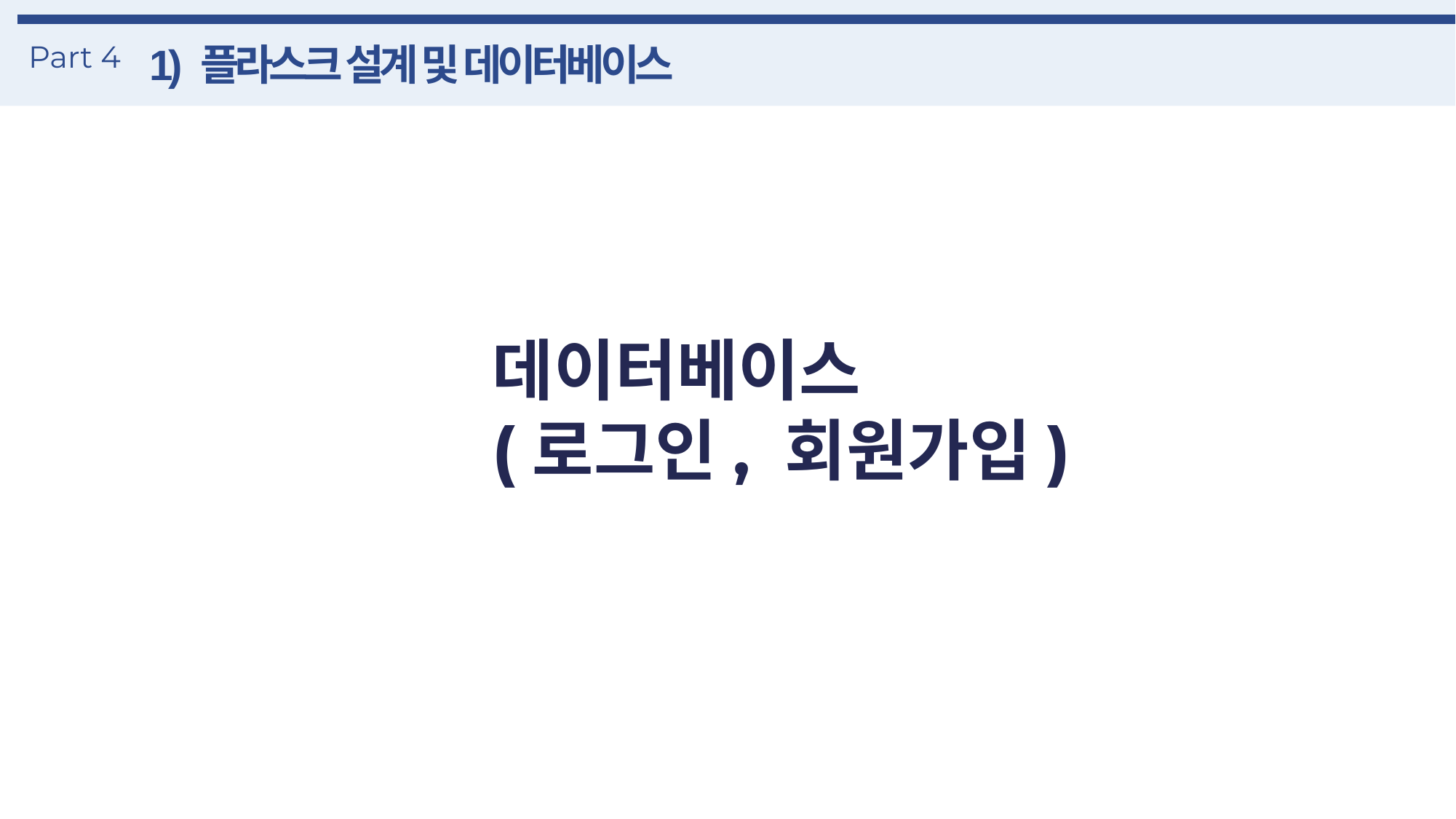

Part 4
1) 플라스크 설계 및 데이터베이스
데이터베이스
(로그인, 회원가입)